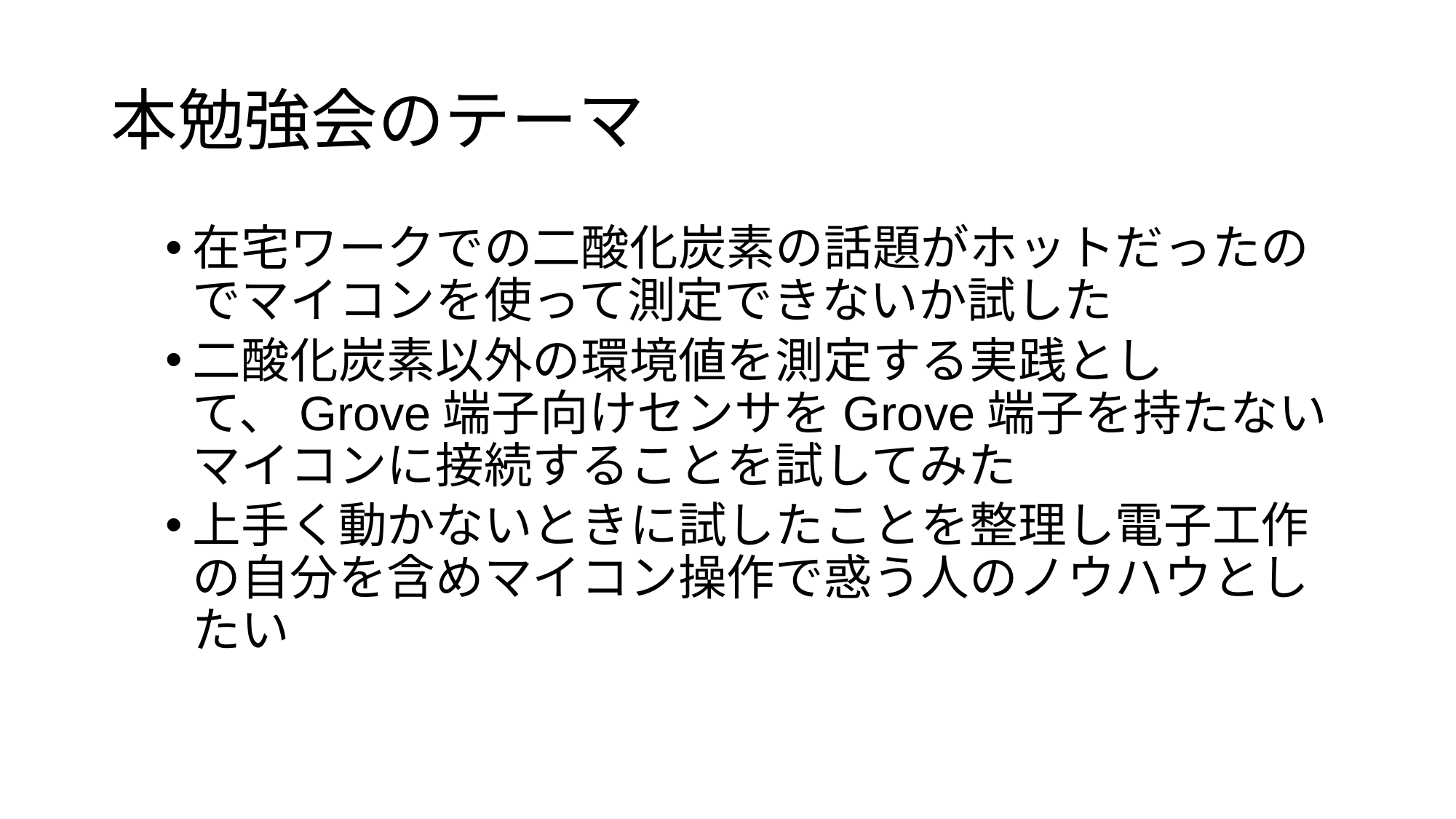

# 本勉強会のテーマ
在宅ワークでの二酸化炭素の話題がホットだったのでマイコンを使って測定できないか試した
二酸化炭素以外の環境値を測定する実践として、Grove端子向けセンサをGrove端子を持たないマイコンに接続することを試してみた
上手く動かないときに試したことを整理し電子工作の自分を含めマイコン操作で惑う人のノウハウとしたい